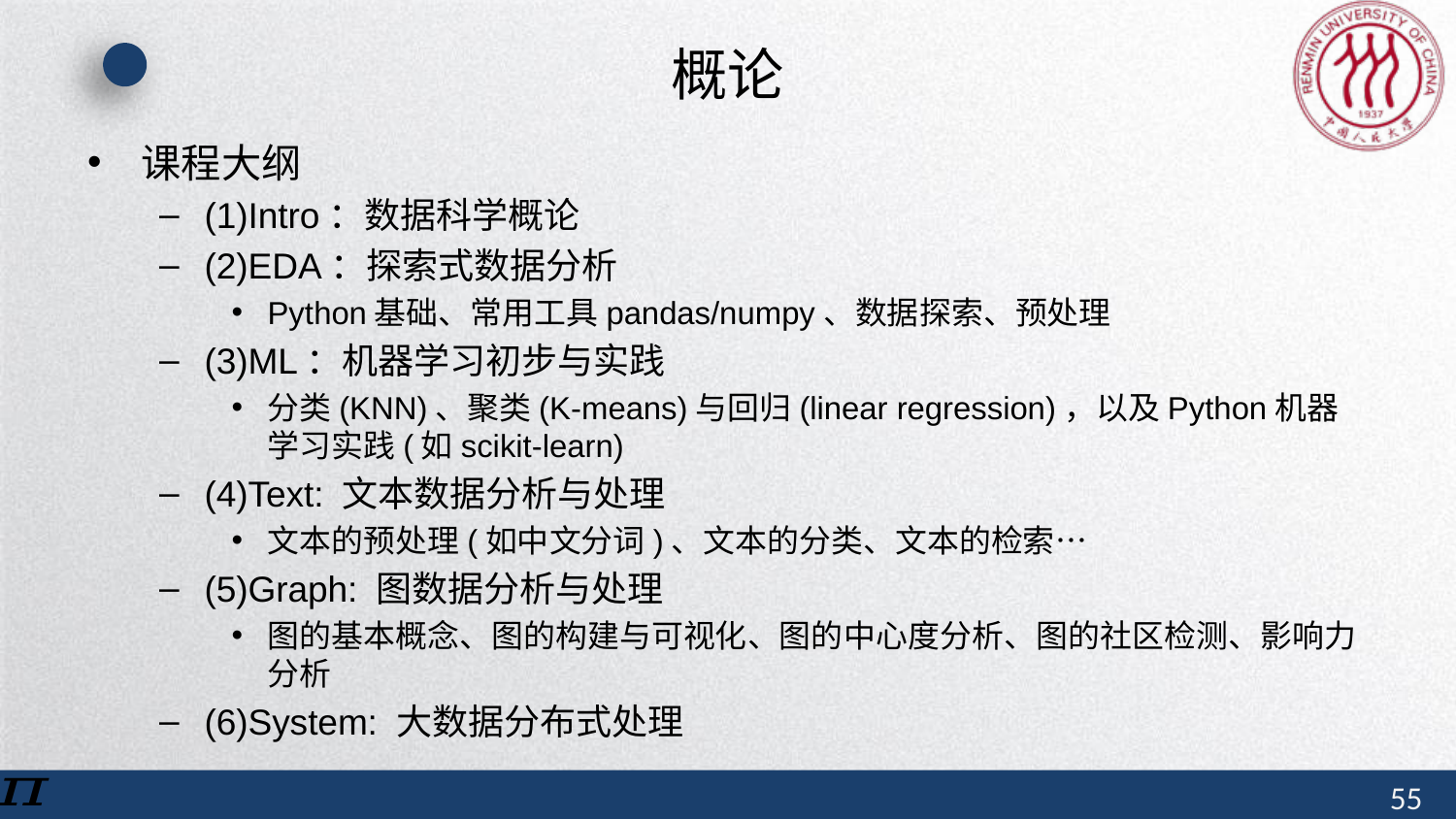

# 概论
课程大纲
(1)Intro：数据科学概论
(2)EDA：探索式数据分析
Python基础、常用工具pandas/numpy、数据探索、预处理
(3)ML：机器学习初步与实践
分类(KNN)、聚类(K-means)与回归(linear regression)，以及Python机器学习实践(如scikit-learn)
(4)Text: 文本数据分析与处理
文本的预处理(如中文分词)、文本的分类、文本的检索…
(5)Graph: 图数据分析与处理
图的基本概念、图的构建与可视化、图的中心度分析、图的社区检测、影响力分析
(6)System: 大数据分布式处理